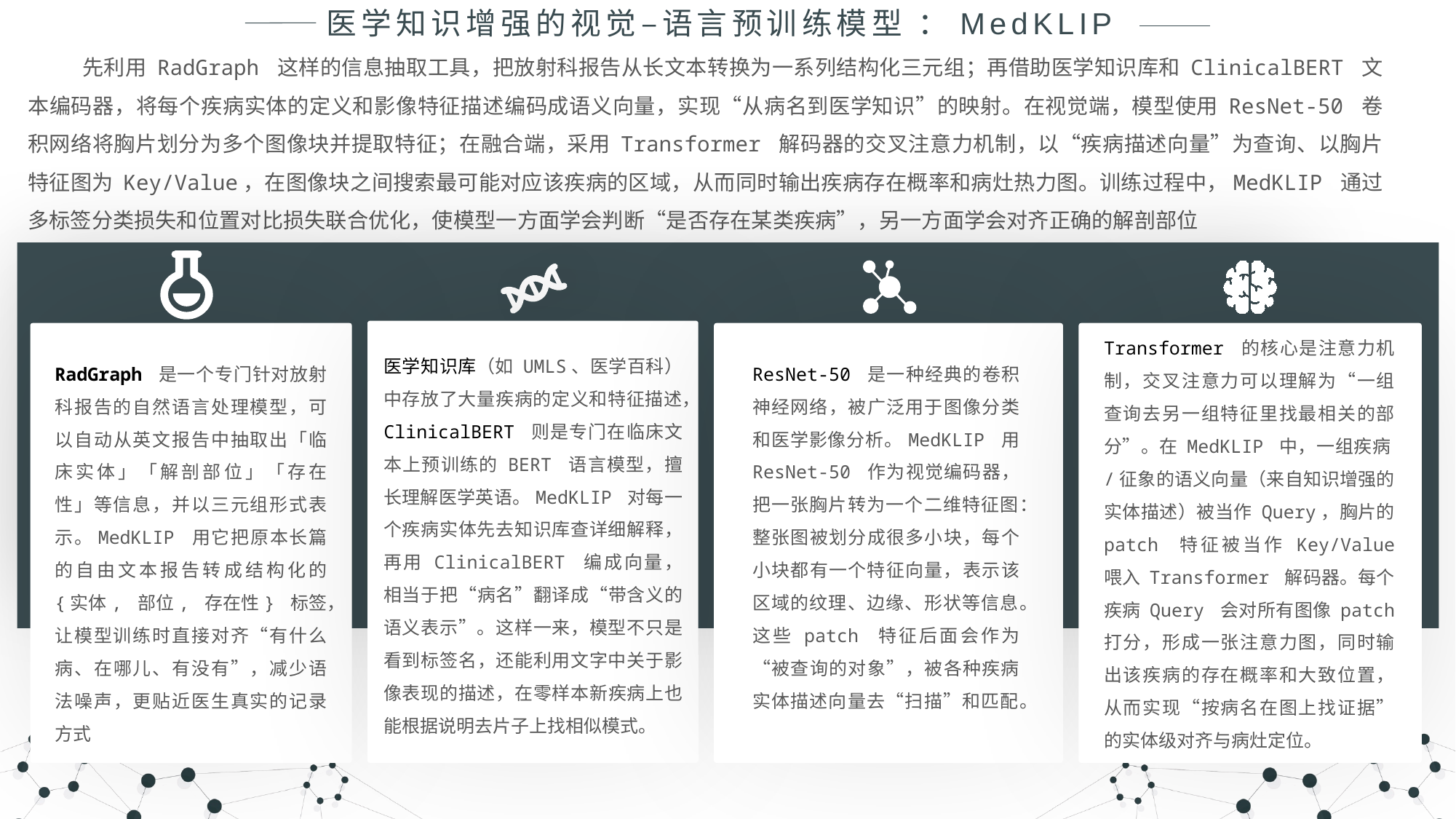

医学知识增强的视觉–语言预训练模型 ：MedKLIP
先利用 RadGraph 这样的信息抽取工具，把放射科报告从长文本转换为一系列结构化三元组；再借助医学知识库和 ClinicalBERT 文本编码器，将每个疾病实体的定义和影像特征描述编码成语义向量，实现“从病名到医学知识”的映射。在视觉端，模型使用 ResNet-50 卷积网络将胸片划分为多个图像块并提取特征；在融合端，采用 Transformer 解码器的交叉注意力机制，以“疾病描述向量”为查询、以胸片特征图为 Key/Value，在图像块之间搜索最可能对应该疾病的区域，从而同时输出疾病存在概率和病灶热力图。训练过程中，MedKLIP 通过多标签分类损失和位置对比损失联合优化，使模型一方面学会判断“是否存在某类疾病”，另一方面学会对齐正确的解剖部位

Transformer 的核心是注意力机制，交叉注意力可以理解为“一组查询去另一组特征里找最相关的部分”。在 MedKLIP 中，一组疾病/征象的语义向量（来自知识增强的实体描述）被当作 Query，胸片的 patch 特征被当作 Key/Value 喂入 Transformer 解码器。每个疾病 Query 会对所有图像 patch 打分，形成一张注意力图，同时输出该疾病的存在概率和大致位置，从而实现“按病名在图上找证据”的实体级对齐与病灶定位。

医学知识库（如 UMLS、医学百科）中存放了大量疾病的定义和特征描述，ClinicalBERT 则是专门在临床文本上预训练的 BERT 语言模型，擅长理解医学英语。MedKLIP 对每一个疾病实体先去知识库查详细解释，再用 ClinicalBERT 编成向量，相当于把“病名”翻译成“带含义的语义表示”。这样一来，模型不只是看到标签名，还能利用文字中关于影像表现的描述，在零样本新疾病上也能根据说明去片子上找相似模式。

RadGraph 是一个专门针对放射科报告的自然语言处理模型，可以自动从英文报告中抽取出「临床实体」「解剖部位」「存在性」等信息，并以三元组形式表示。MedKLIP 用它把原本长篇的自由文本报告转成结构化的 {实体, 部位, 存在性} 标签，让模型训练时直接对齐“有什么病、在哪儿、有没有”，减少语法噪声，更贴近医生真实的记录方式

ResNet-50 是一种经典的卷积神经网络，被广泛用于图像分类和医学影像分析。MedKLIP 用 ResNet-50 作为视觉编码器，把一张胸片转为一个二维特征图：整张图被划分成很多小块，每个小块都有一个特征向量，表示该区域的纹理、边缘、形状等信息。这些 patch 特征后面会作为“被查询的对象”，被各种疾病实体描述向量去“扫描”和匹配。